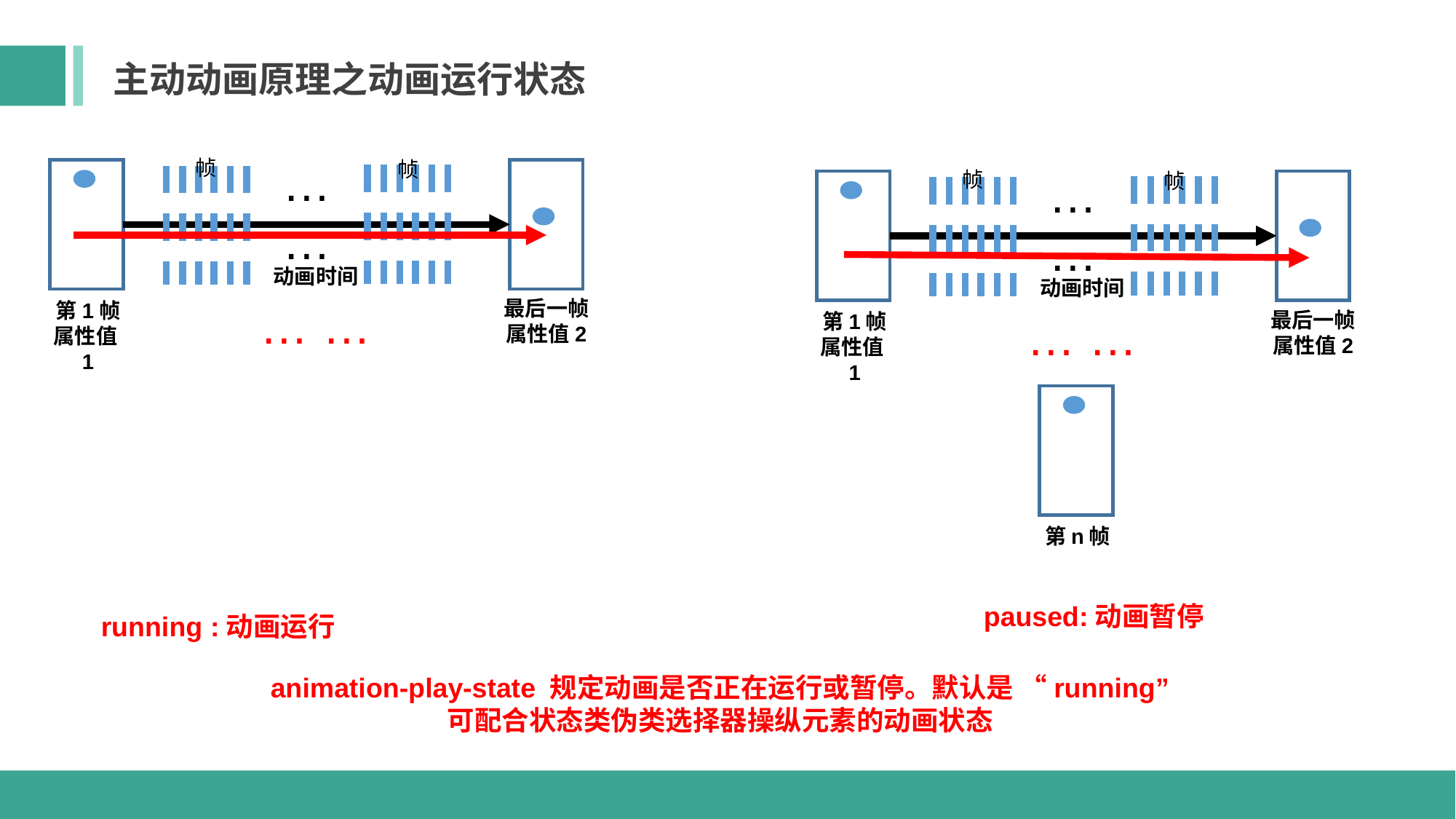

主动动画原理之动画运行状态
… …
帧
帧

最后一帧
属性值2
第1帧
属性值1
… …
帧
帧

最后一帧
属性值2
第1帧
属性值1
动画时间
动画时间
… …
… …

第n帧
paused:动画暂停
running :动画运行
animation-play-state 规定动画是否正在运行或暂停。默认是 “running”
可配合状态类伪类选择器操纵元素的动画状态